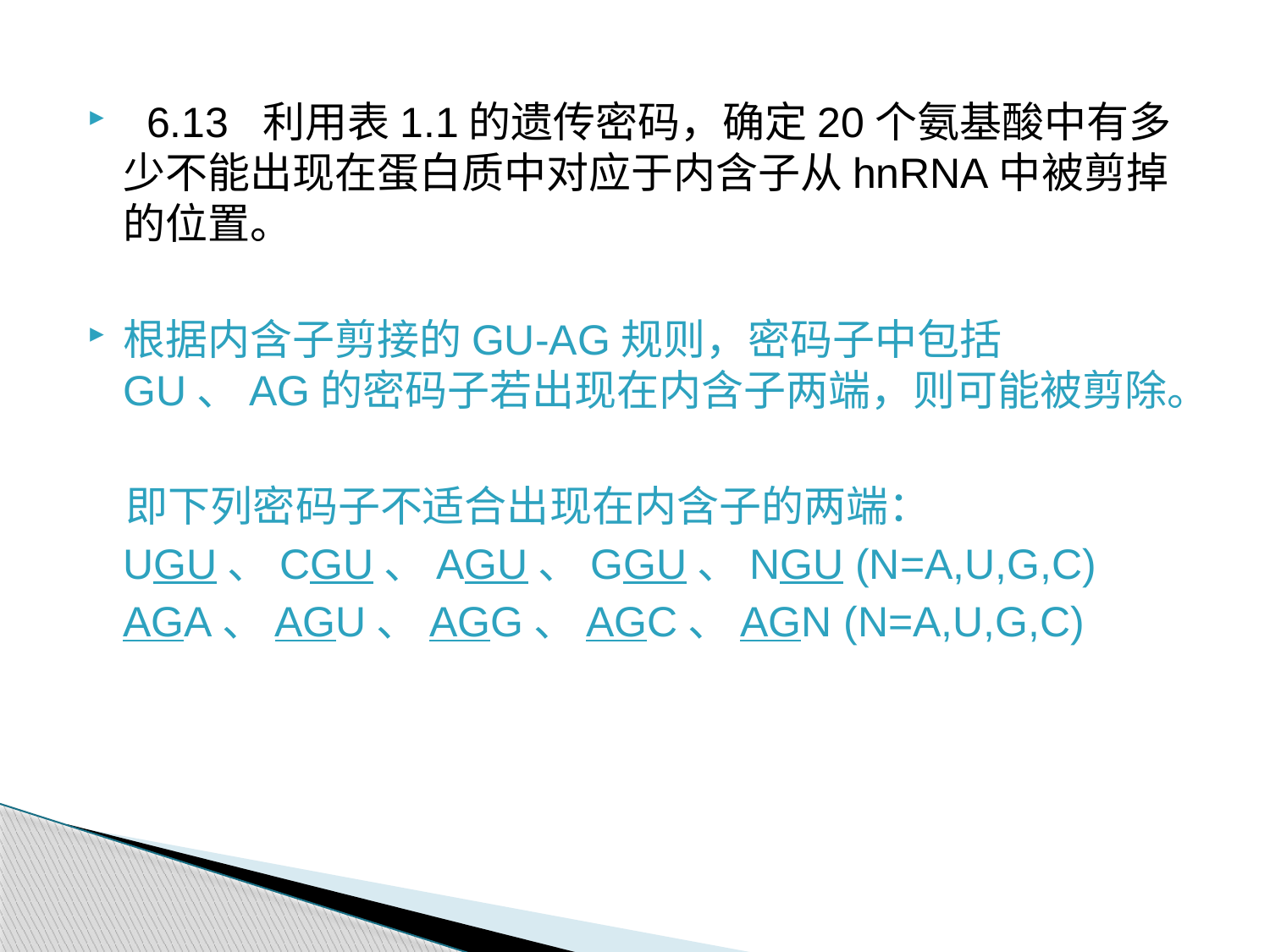

6.13  利用表1.1的遗传密码，确定20个氨基酸中有多少不能出现在蛋白质中对应于内含子从hnRNA中被剪掉的位置。

根据内含子剪接的GU-AG规则，密码子中包括GU、AG的密码子若出现在内含子两端，则可能被剪除。

   即下列密码子不适合出现在内含子的两端：
   UGU、CGU、AGU、GGU、NGU (N=A,U,G,C)
   AGA、AGU、AGG、AGC、AGN (N=A,U,G,C)